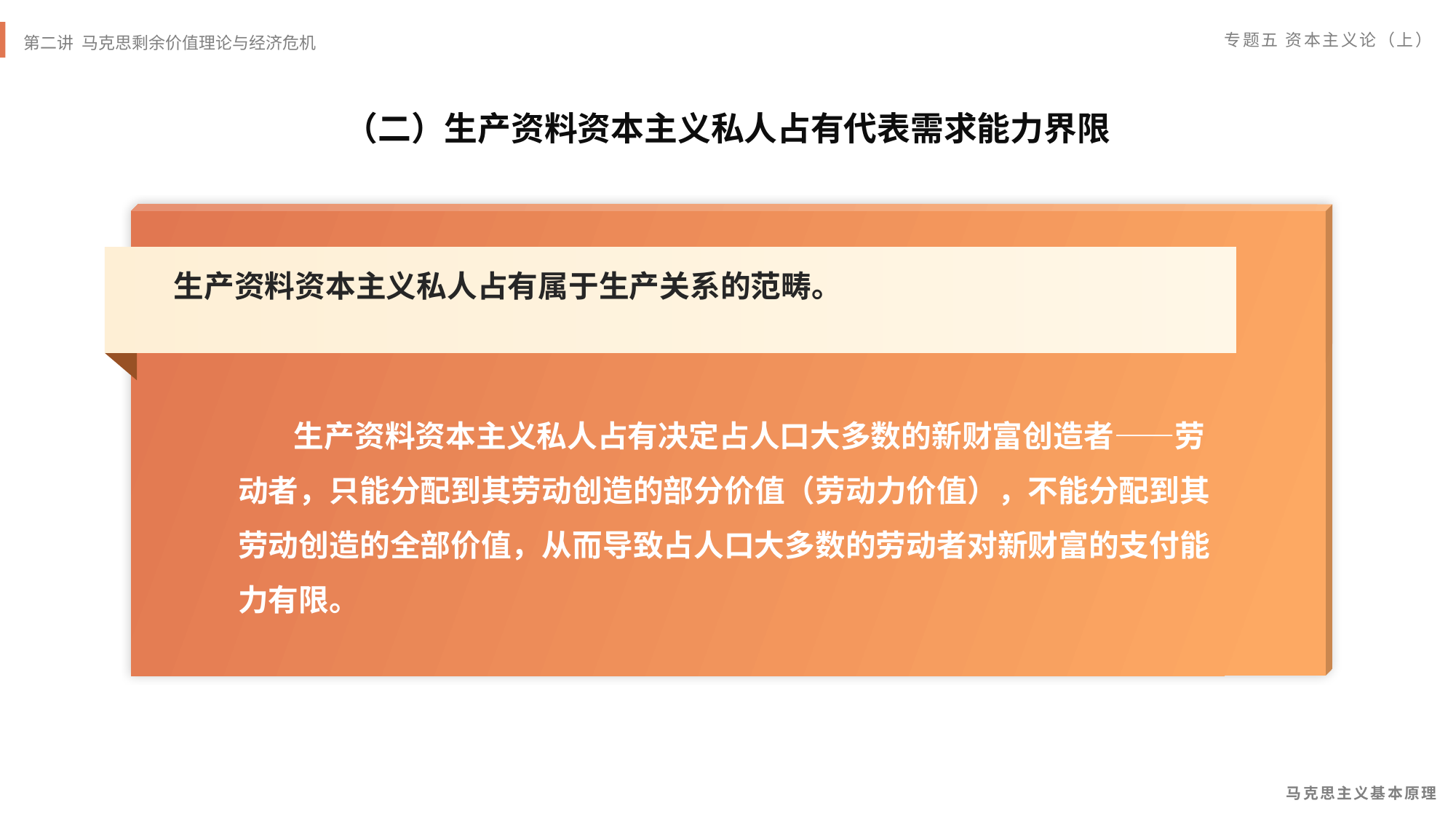

（二）生产资料资本主义私人占有代表需求能力界限

生产资料资本主义私人占有属于生产关系的范畴。

       生产资料资本主义私人占有决定占人口大多数的新财富创造者——劳动者，只能分配到其劳动创造的部分价值（劳动力价值），不能分配到其劳动创造的全部价值，从而导致占人口大多数的劳动者对新财富的支付能力有限。